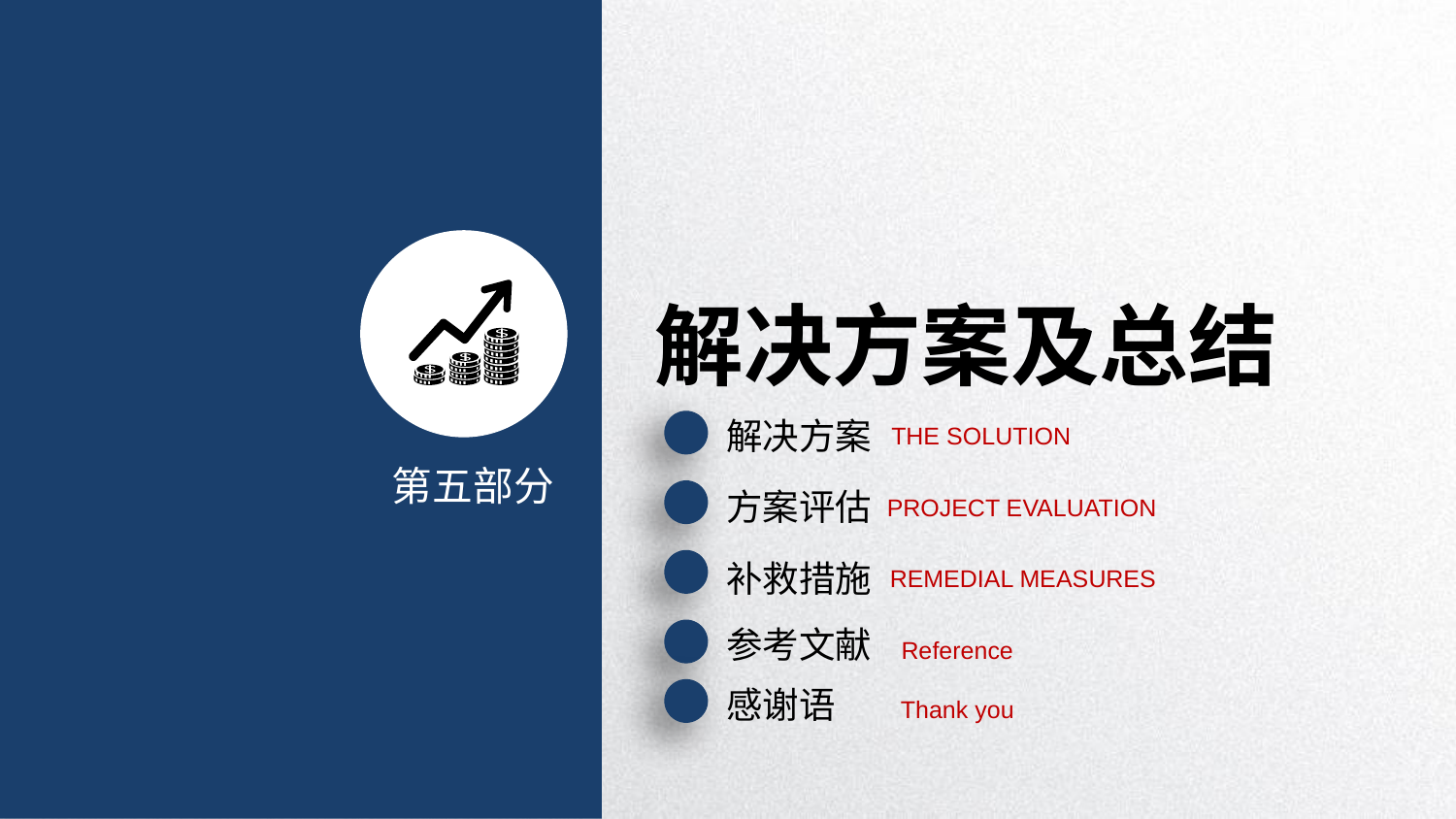

解决方案及总结
解决方案

THE SOLUTION
第五部分
方案评估

PROJECT EVALUATION
补救措施

REMEDIAL MEASURES
参考文献

Reference
感谢语

Thank you